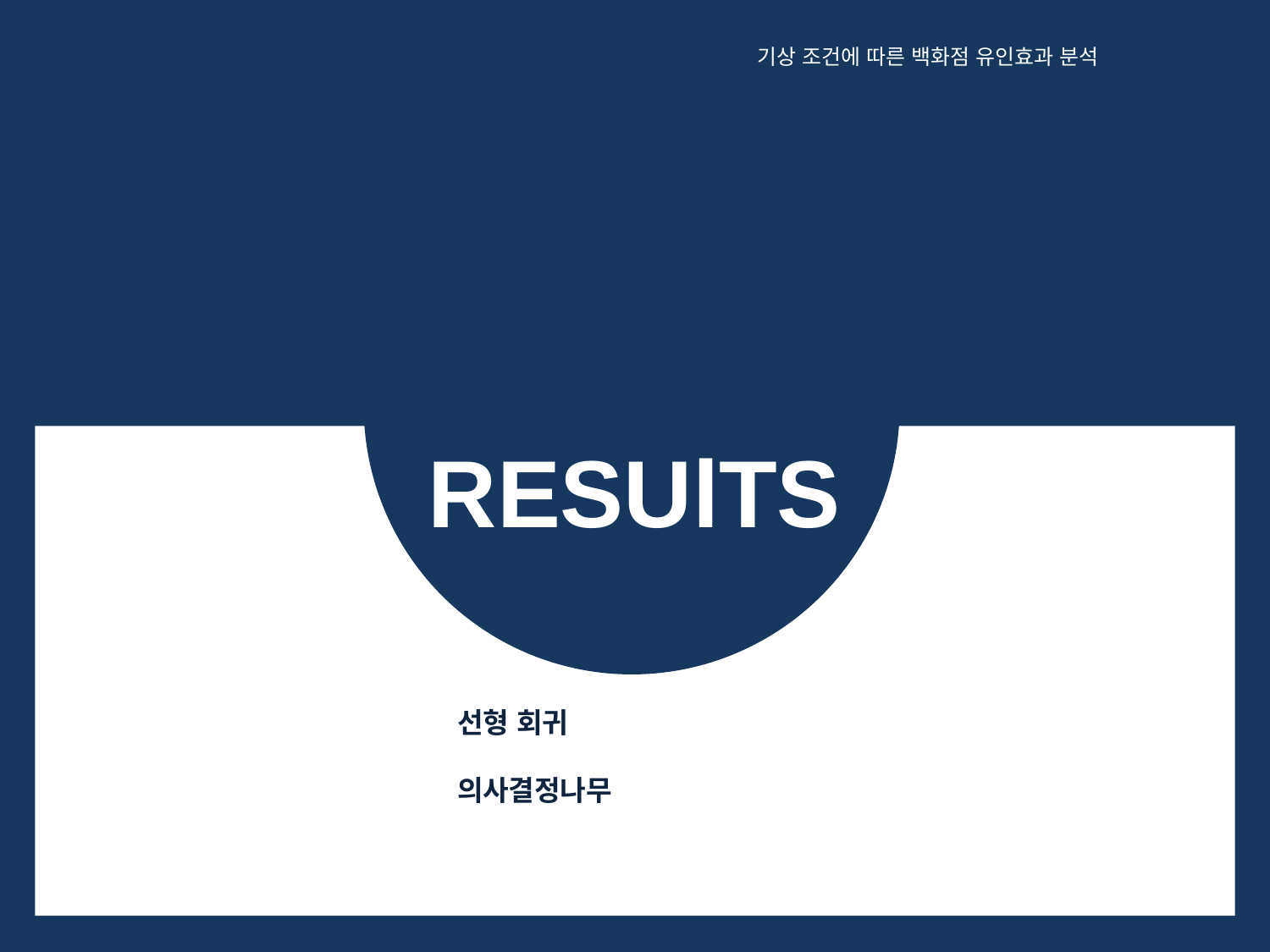

기상 조건에 따른 백화점 유인효과 분석

RESUlTS
선형 회귀
의사결정나무